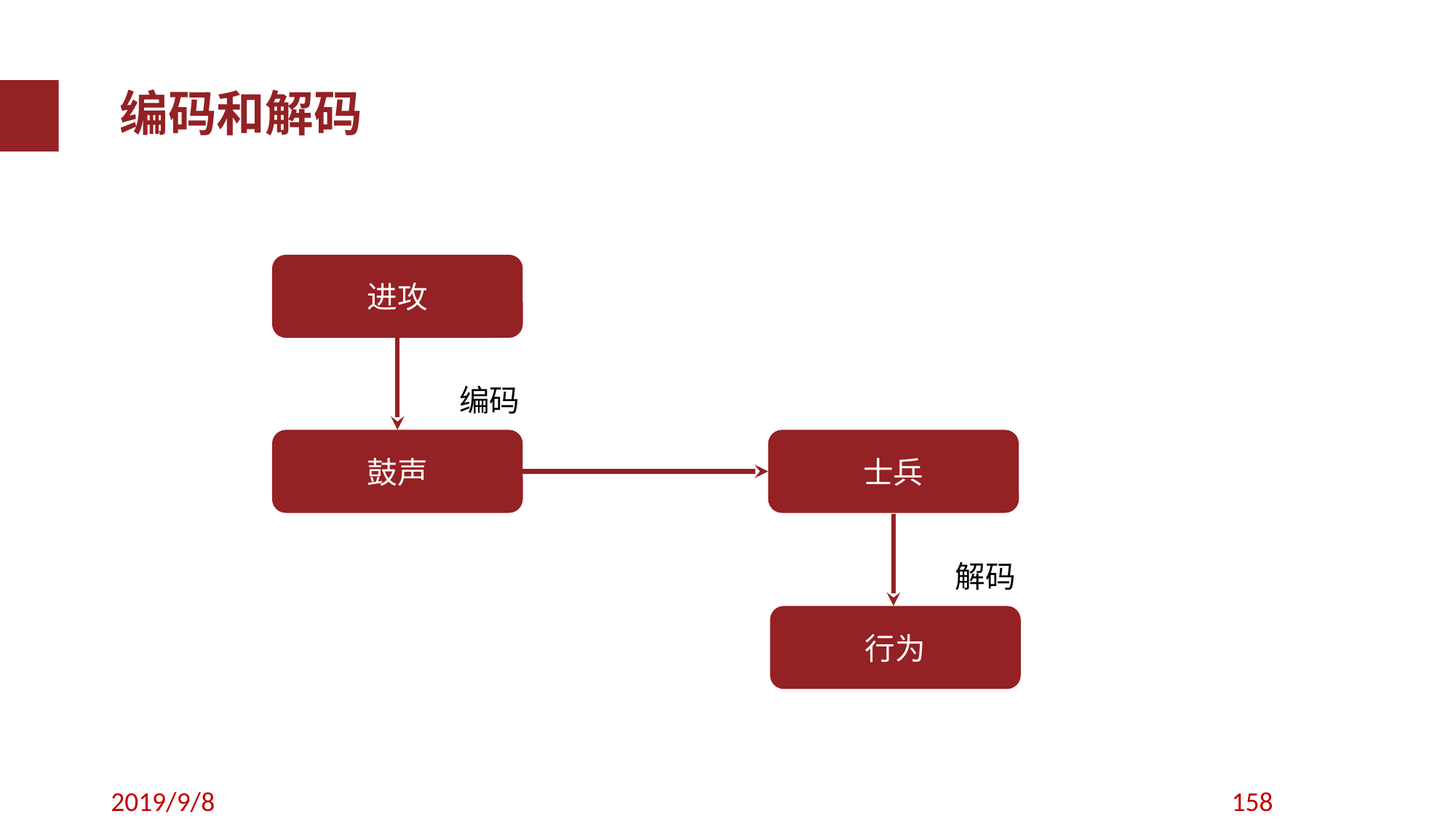

编码和解码

进攻
编码
士兵
鼓声
解码
行为
2019/9/8
158